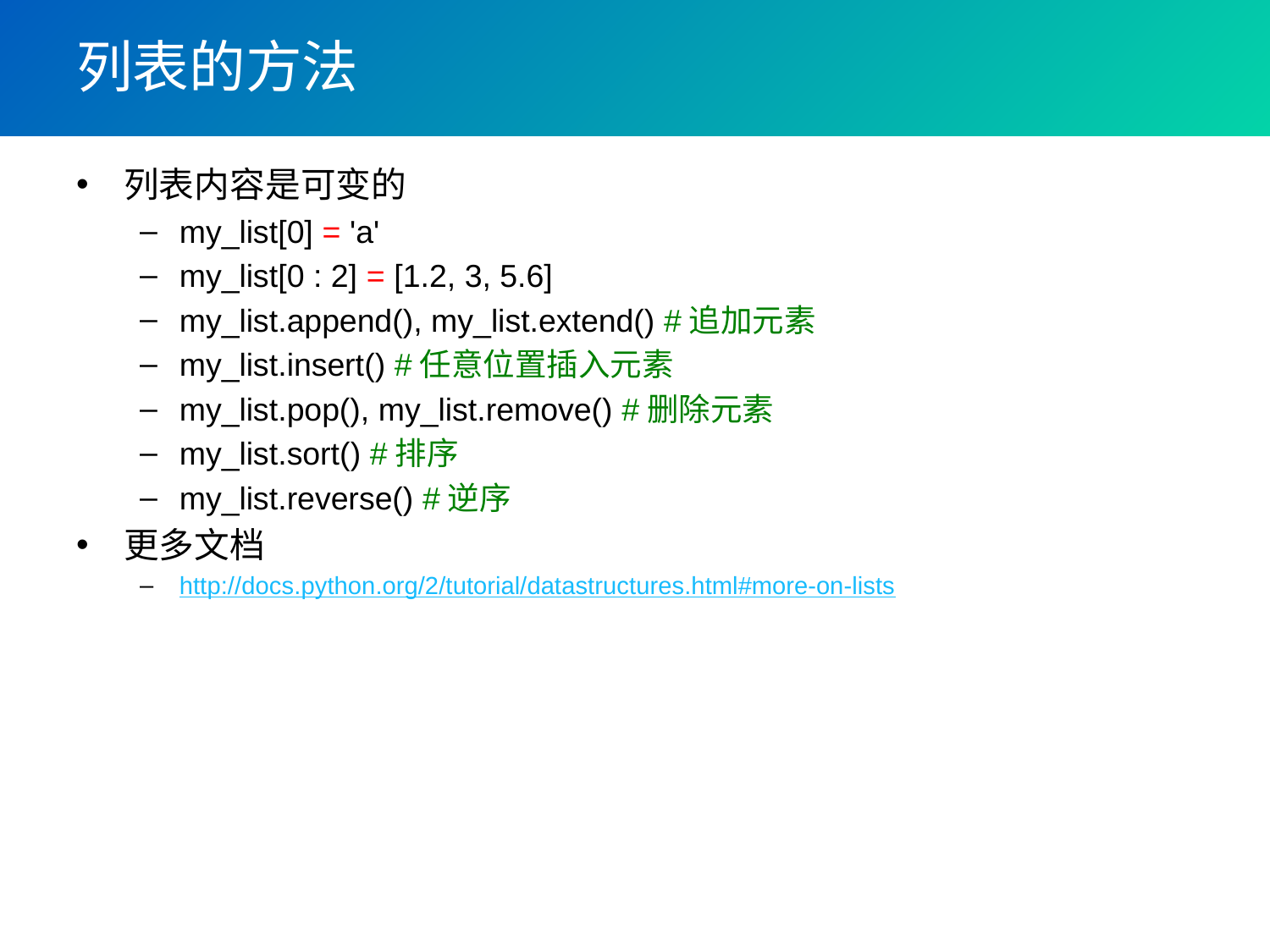

# 列表的方法
列表内容是可变的
my_list[0] = 'a'
my_list[0 : 2] = [1.2, 3, 5.6]
my_list.append(), my_list.extend() #追加元素
my_list.insert() #任意位置插入元素
my_list.pop(), my_list.remove() #删除元素
my_list.sort() #排序
my_list.reverse() #逆序
更多文档
http://docs.python.org/2/tutorial/datastructures.html#more-on-lists